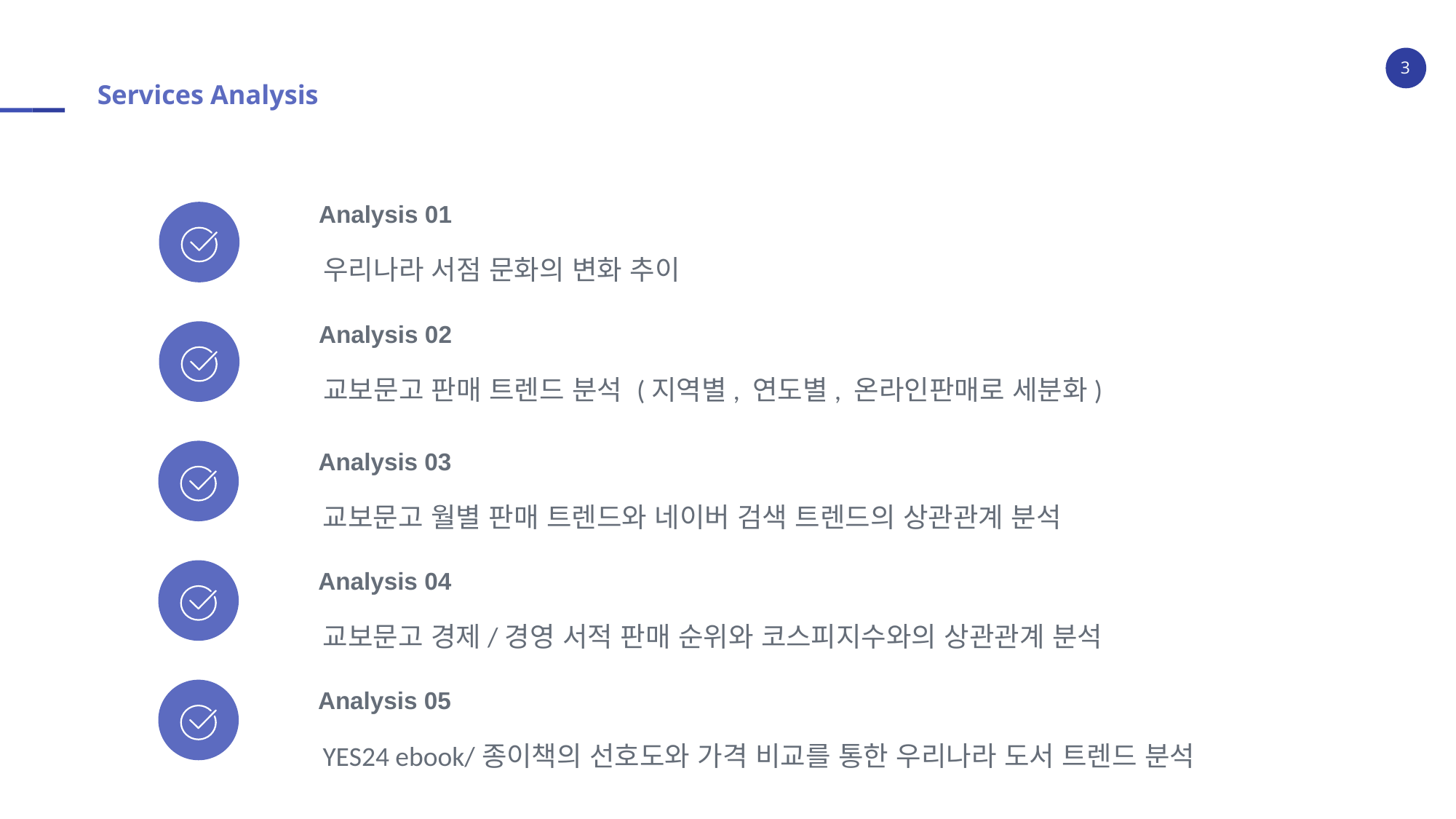

# Services Analysis
Analysis 01
우리나라 서점 문화의 변화 추이

Analysis 02
교보문고 판매 트렌드 분석 (지역별, 연도별, 온라인판매로 세분화)

Analysis 03
교보문고 월별 판매 트렌드와 네이버 검색 트렌드의 상관관계 분석

Analysis 04
교보문고 경제/경영 서적 판매 순위와 코스피지수와의 상관관계 분석

Analysis 05
YES24 ebook/종이책의 선호도와 가격 비교를 통한 우리나라 도서 트렌드 분석